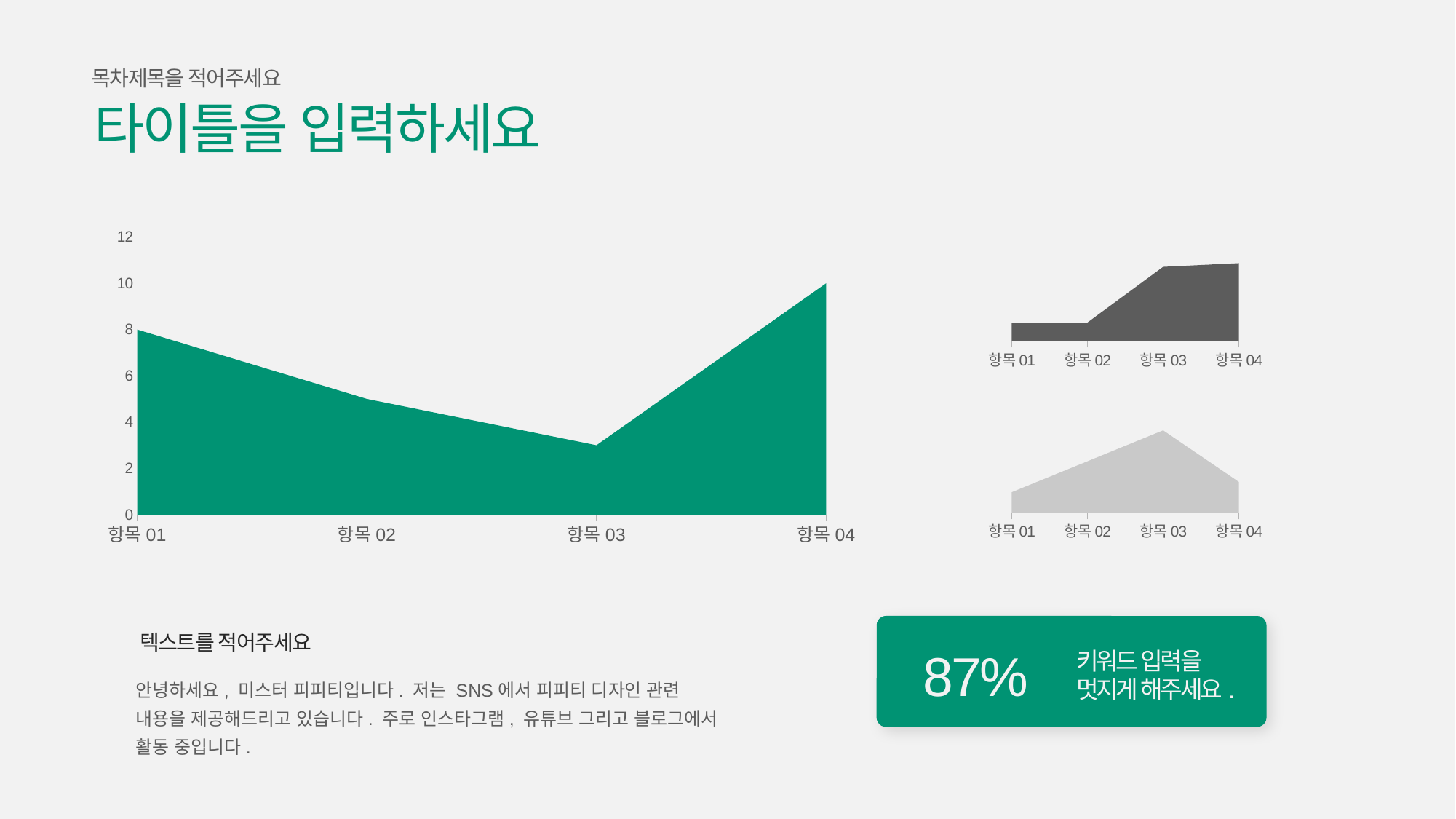

목차제목을 적어주세요
타이틀을 입력하세요

### Chart

| Category | 항목A |
|---|---|
| 항목01 | 8.0 |
| 항목02 | 5.0 |
| 항목03 | 3.0 |
| 항목04 | 10.0 |

### Chart

| Category | 열1 |
|---|---|
| 항목01 | 5.0 |
| 항목02 | 5.0 |
| 항목03 | 20.0 |
| 항목04 | 21.0 |

### Chart

| Category | 열1 |
|---|---|
| 항목01 | 2.0 |
| 항목02 | 5.0 |
| 항목03 | 8.0 |
| 항목04 | 3.0 |
텍스트를 적어주세요
87%
키워드 입력을
멋지게 해주세요.
안녕하세요, 미스터 피피티입니다. 저는 SNS에서 피피티 디자인 관련 내용을 제공해드리고 있습니다. 주로 인스타그램, 유튜브 그리고 블로그에서 활동 중입니다.